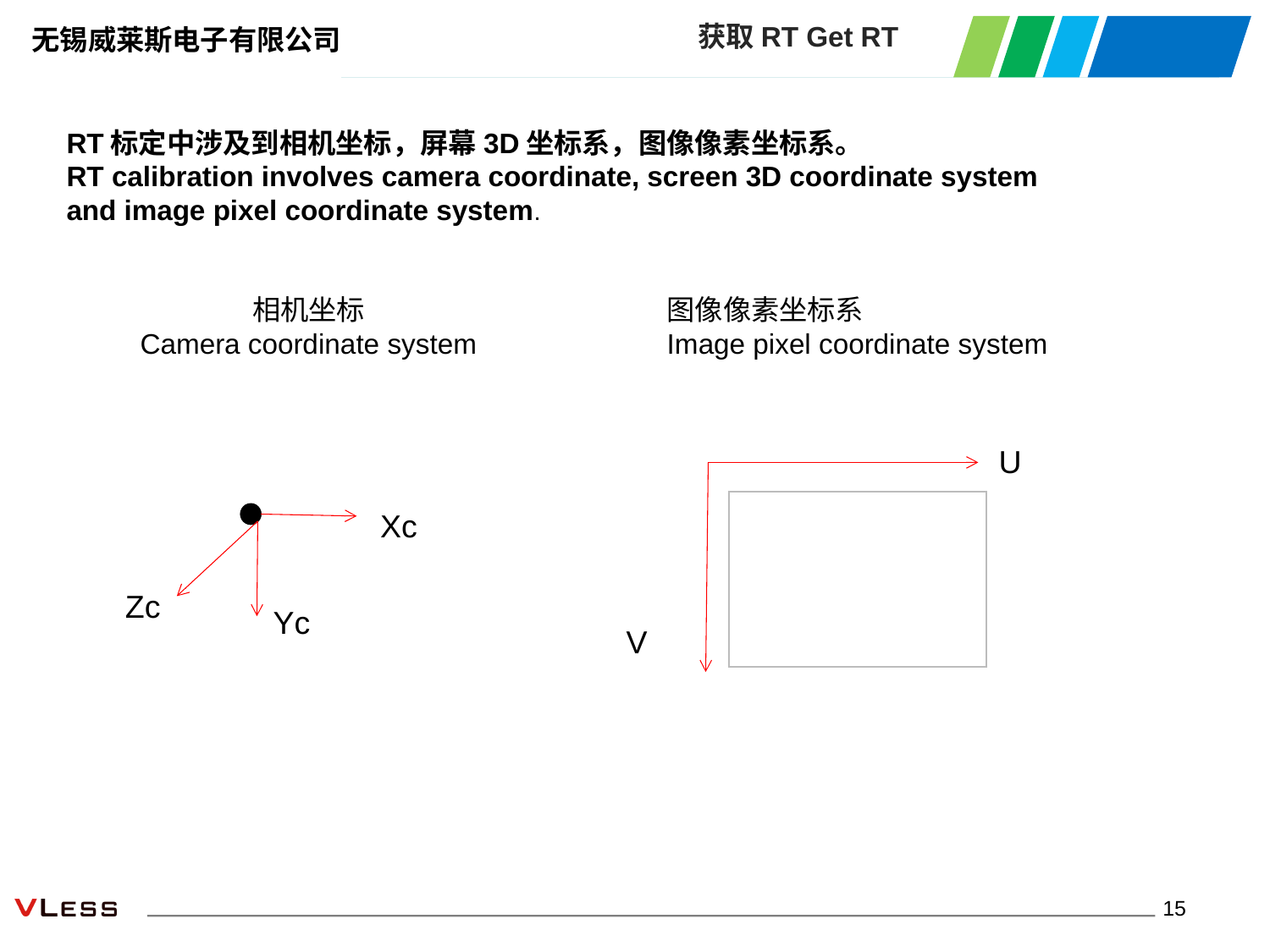

获取RT Get RT
RT标定中涉及到相机坐标，屏幕3D坐标系，图像像素坐标系。
RT calibration involves camera coordinate, screen 3D coordinate system and image pixel coordinate system.

相机坐标
Camera coordinate system

图像像素坐标系
Image pixel coordinate system

U

V
Xc

Zc
Yc